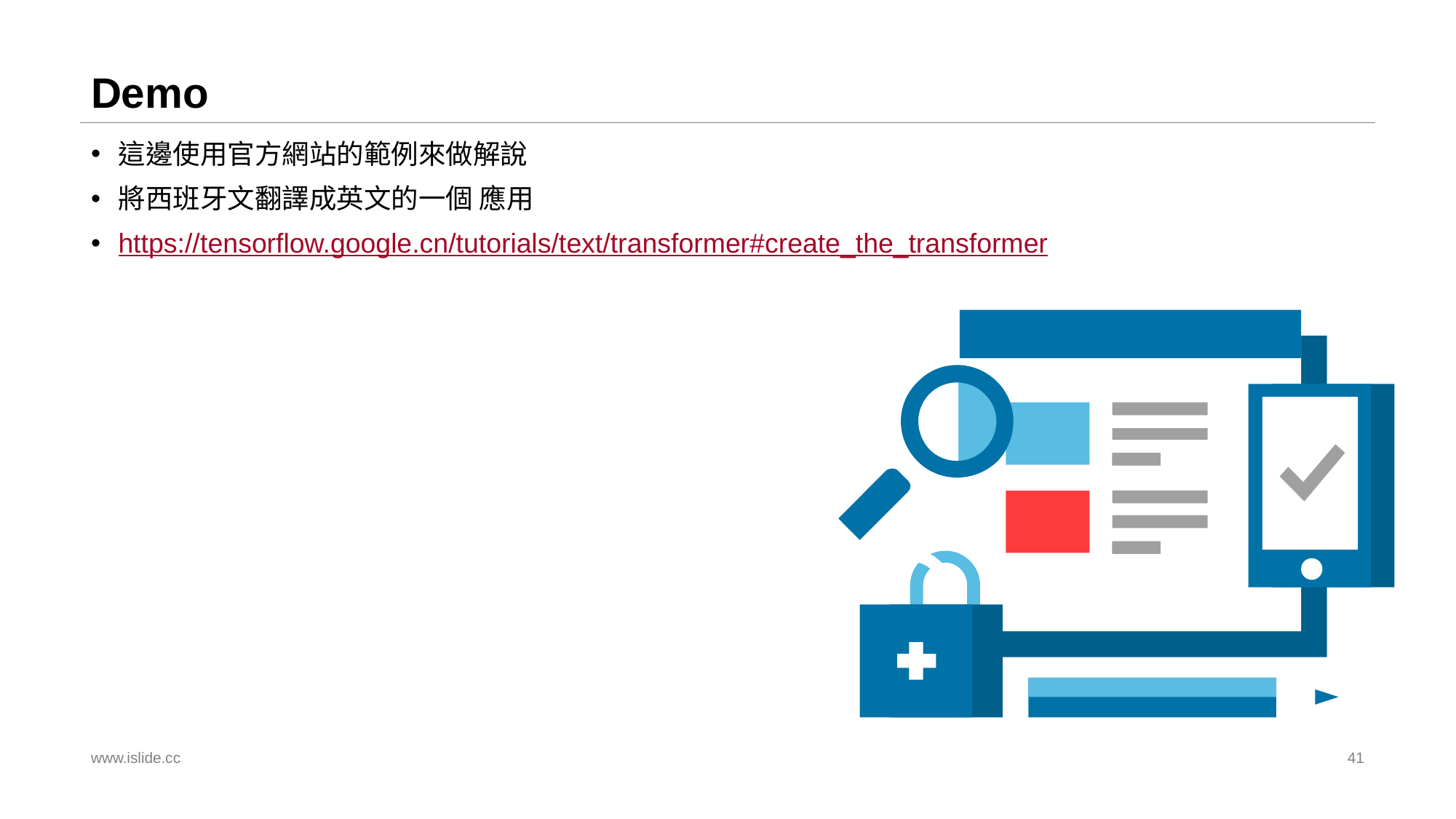

# Demo
這邊使用官方網站的範例來做解說
將西班牙文翻譯成英文的一個 應用
https://tensorflow.google.cn/tutorials/text/transformer#create_the_transformer

www.islide.cc
41